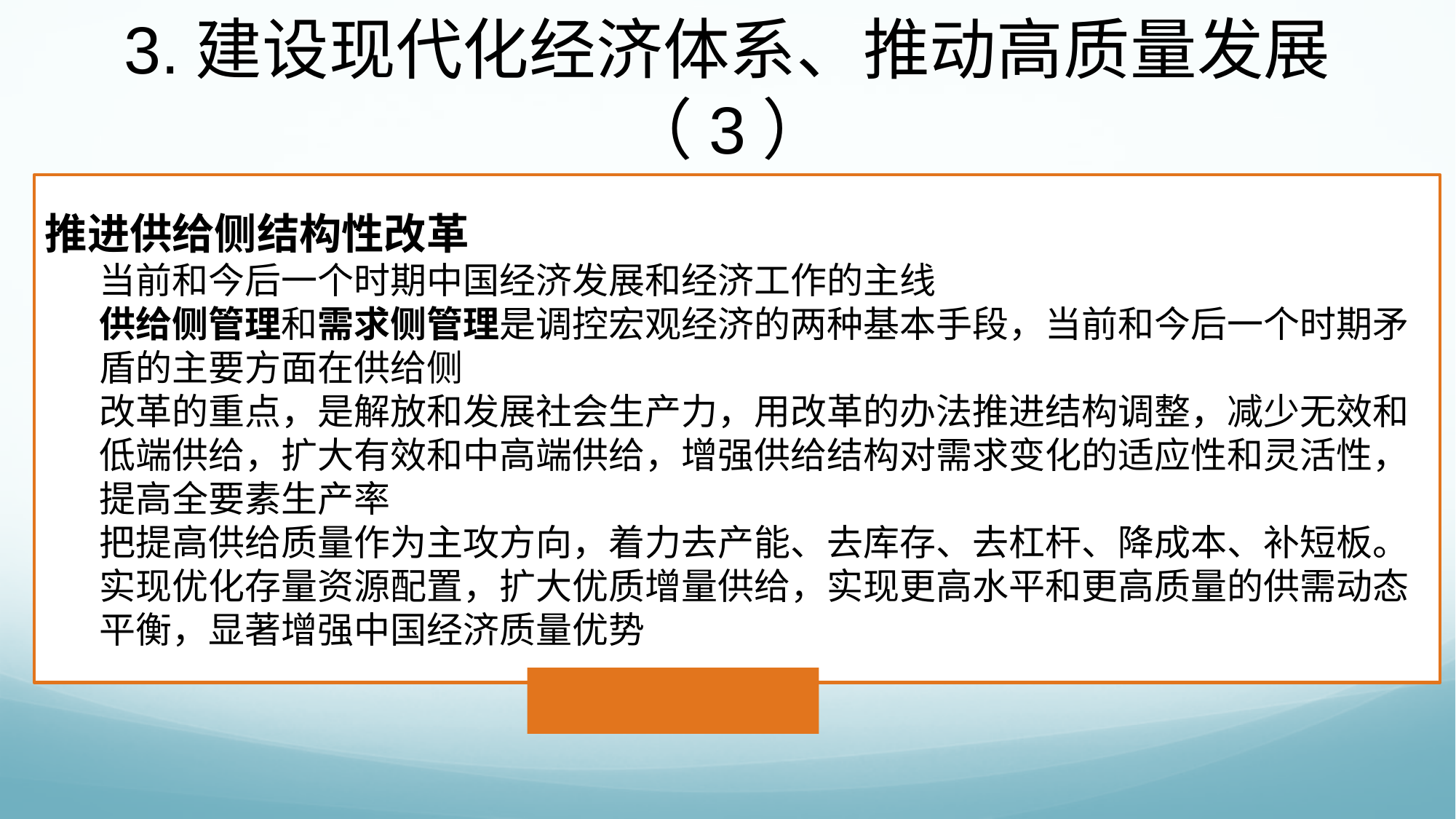

# 3.建设现代化经济体系、推动高质量发展（3）
推进供给侧结构性改革
当前和今后一个时期中国经济发展和经济工作的主线
供给侧管理和需求侧管理是调控宏观经济的两种基本手段，当前和今后一个时期矛盾的主要方面在供给侧
改革的重点，是解放和发展社会生产力，用改革的办法推进结构调整，减少无效和低端供给，扩大有效和中高端供给，增强供给结构对需求变化的适应性和灵活性，提高全要素生产率
把提高供给质量作为主攻方向，着力去产能、去库存、去杠杆、降成本、补短板。
实现优化存量资源配置，扩大优质增量供给，实现更高水平和更高质量的供需动态平衡，显著增强中国经济质量优势